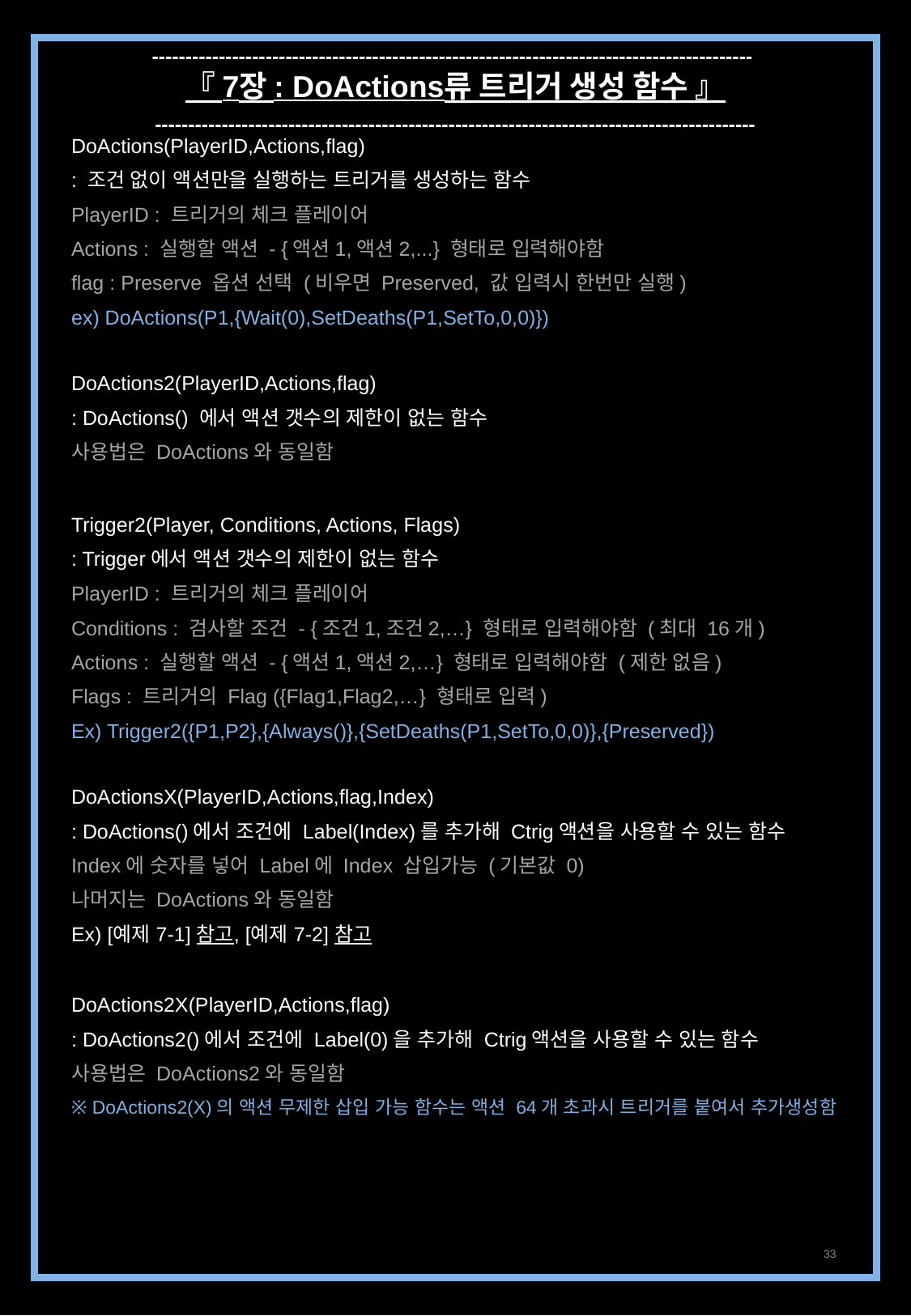

------------------------------------------------------------------------------------------
『 7장 : DoActions류 트리거 생성 함수 』
------------------------------------------------------------------------------------------

DoActions(PlayerID,Actions,flag)
: 조건 없이 액션만을 실행하는 트리거를 생성하는 함수
PlayerID : 트리거의 체크 플레이어
Actions : 실행할 액션 - {액션1,액션2,...} 형태로 입력해야함
flag : Preserve 옵션 선택 (비우면 Preserved, 값 입력시 한번만 실행)
ex) DoActions(P1,{Wait(0),SetDeaths(P1,SetTo,0,0)})

DoActions2(PlayerID,Actions,flag)
: DoActions() 에서 액션 갯수의 제한이 없는 함수
사용법은 DoActions와 동일함

Trigger2(Player, Conditions, Actions, Flags)
: Trigger에서 액션 갯수의 제한이 없는 함수
PlayerID : 트리거의 체크 플레이어
Conditions : 검사할 조건 - {조건1,조건2,…} 형태로 입력해야함 (최대 16개)
Actions : 실행할 액션 - {액션1,액션2,…} 형태로 입력해야함 (제한 없음)
Flags : 트리거의 Flag ({Flag1,Flag2,…} 형태로 입력)
Ex) Trigger2({P1,P2},{Always()},{SetDeaths(P1,SetTo,0,0)},{Preserved})

DoActionsX(PlayerID,Actions,flag,Index)
: DoActions()에서 조건에 Label(Index)를 추가해 Ctrig액션을 사용할 수 있는 함수
Index에 숫자를 넣어 Label에 Index 삽입가능 (기본값 0)
나머지는 DoActions와 동일함
Ex) [예제 7-1] 참고, [예제 7-2] 참고

DoActions2X(PlayerID,Actions,flag)
: DoActions2()에서 조건에 Label(0)을 추가해 Ctrig액션을 사용할 수 있는 함수
사용법은 DoActions2와 동일함
※ DoActions2(X)의 액션 무제한 삽입 가능 함수는 액션 64개 초과시 트리거를 붙여서 추가생성함
33